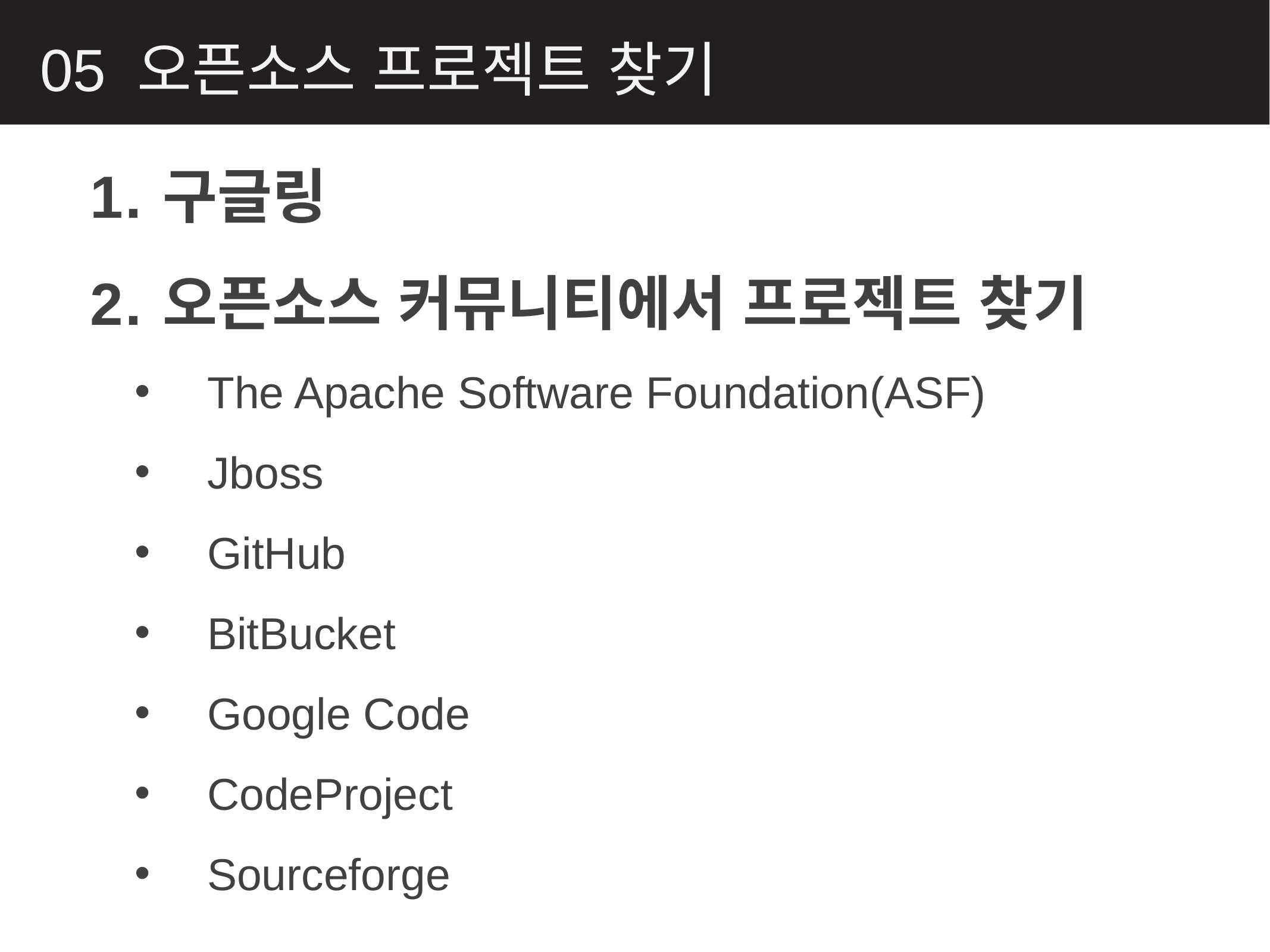

05 오픈소스 프로젝트 찾기
구글링
오픈소스 커뮤니티에서 프로젝트 찾기
The Apache Software Foundation(ASF)
Jboss
GitHub
BitBucket
Google Code
CodeProject
Sourceforge